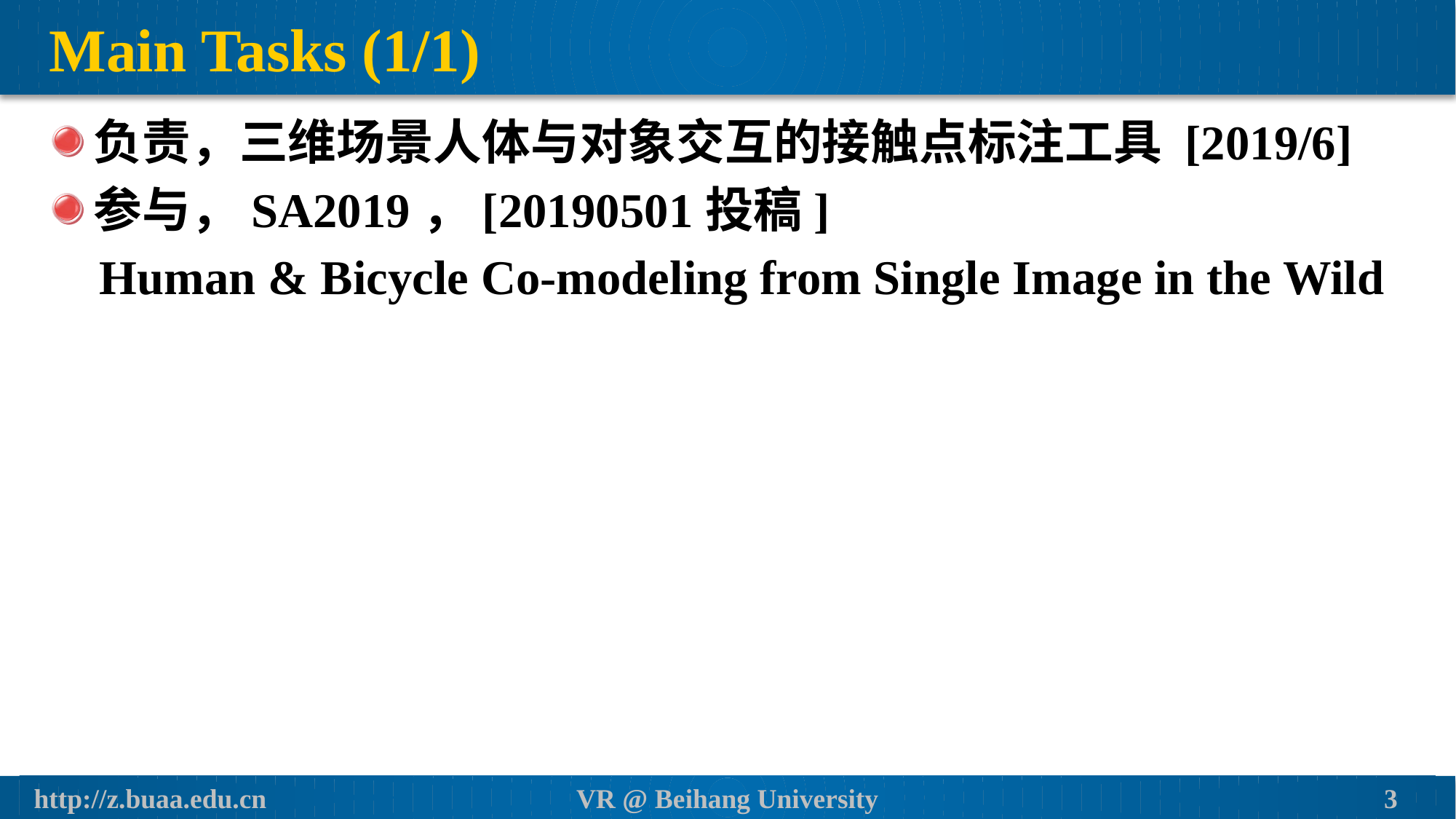

# Main Tasks (1/1)
负责，三维场景人体与对象交互的接触点标注工具 [2019/6]
参与，SA2019，[20190501投稿]
    Human & Bicycle Co-modeling from Single Image in the Wild